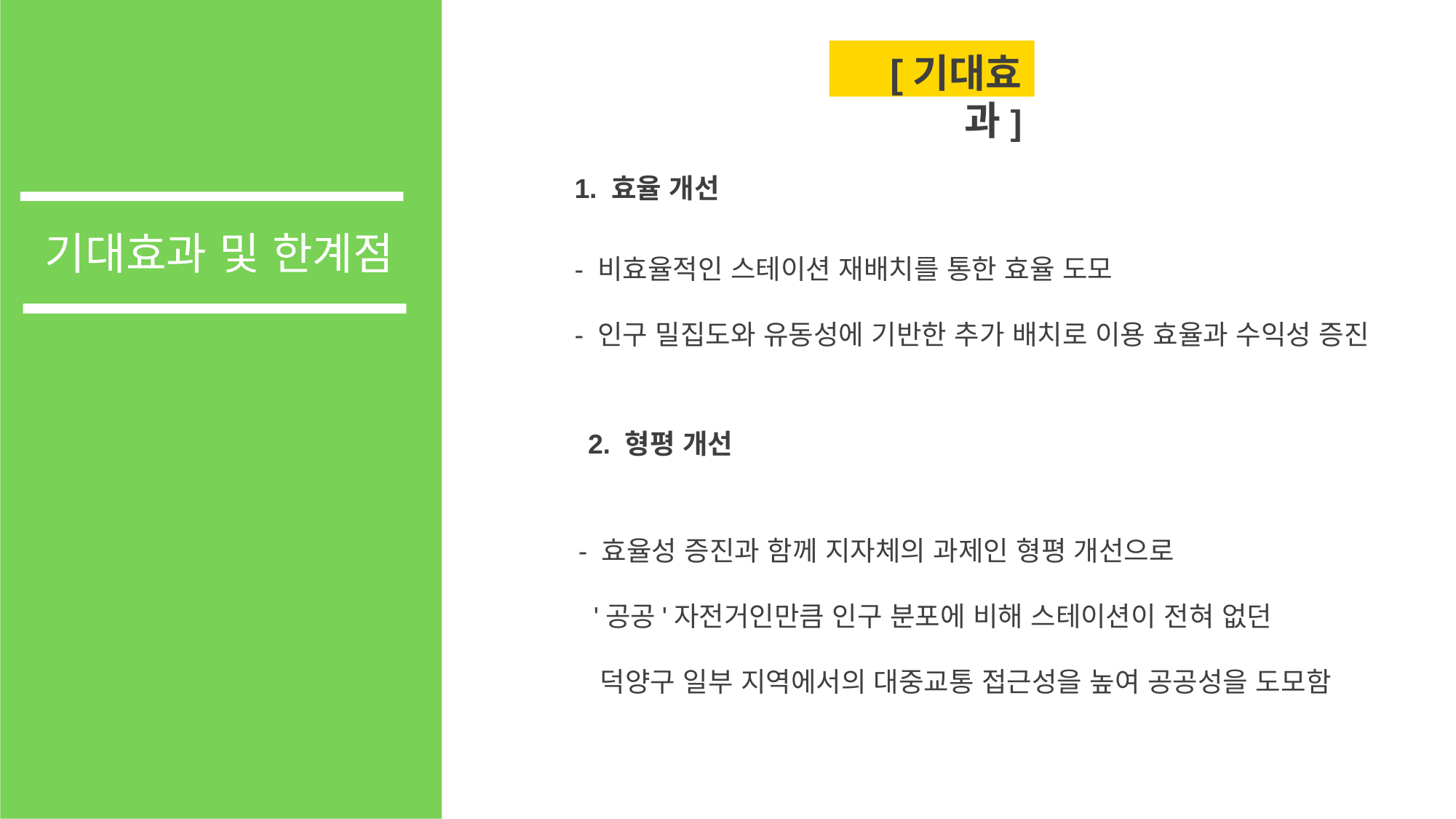

[기대효과]

1. 효율 개선

기대효과 및 한계점
- 비효율적인 스테이션 재배치를 통한 효율 도모

- 인구 밀집도와 유동성에 기반한 추가 배치로 이용 효율과 수익성 증진

2. 형평 개선

 - 효율성 증진과 함께 지자체의 과제인 형평 개선으로

   '공공'자전거인만큼 인구 분포에 비해 스테이션이 전혀 없던

   덕양구 일부 지역에서의 대중교통 접근성을 높여 공공성을 도모함